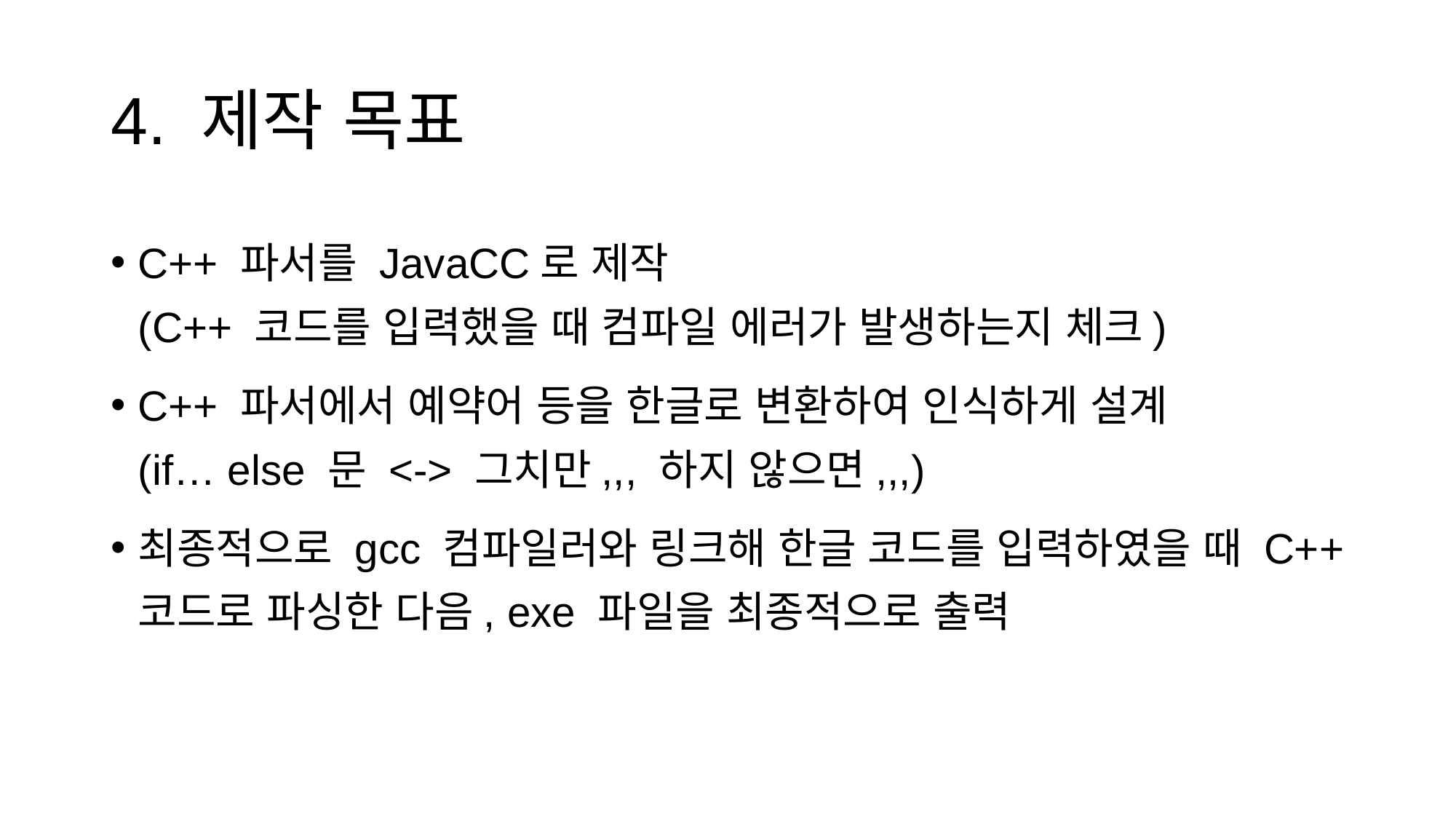

# 4. 제작 목표
C++ 파서를 JavaCC로 제작
(C++ 코드를 입력했을 때 컴파일 에러가 발생하는지 체크)
C++ 파서에서 예약어 등을 한글로 변환하여 인식하게 설계
(if… else 문 <-> 그치만,,, 하지 않으면,,,)
최종적으로 gcc 컴파일러와 링크해 한글 코드를 입력하였을 때 C++ 코드로 파싱한 다음, exe 파일을 최종적으로 출력